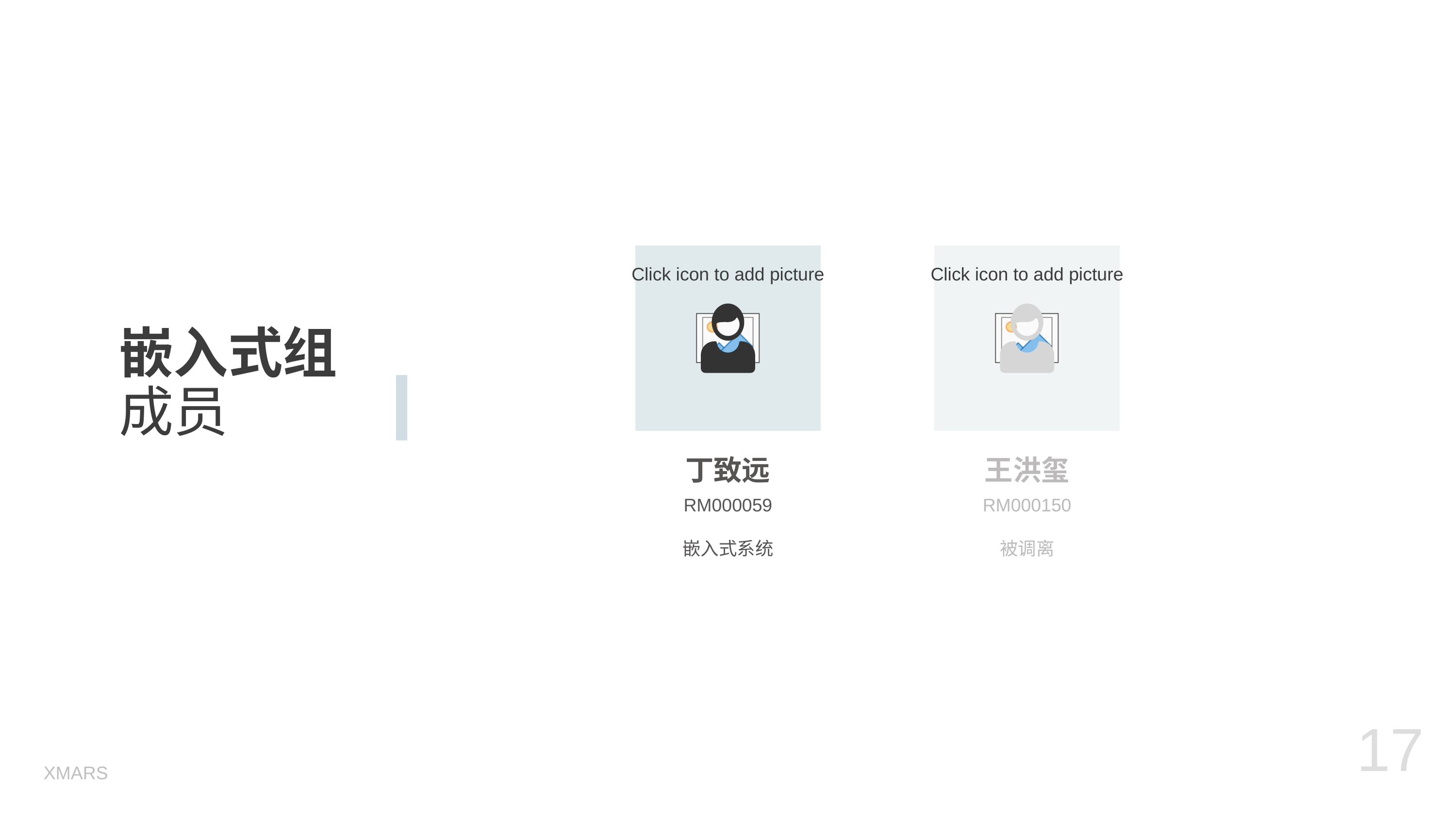

嵌入式组
成员

丁致远
王洪玺
RM000059

嵌入式系统
RM000150

被调离
17
XMARS